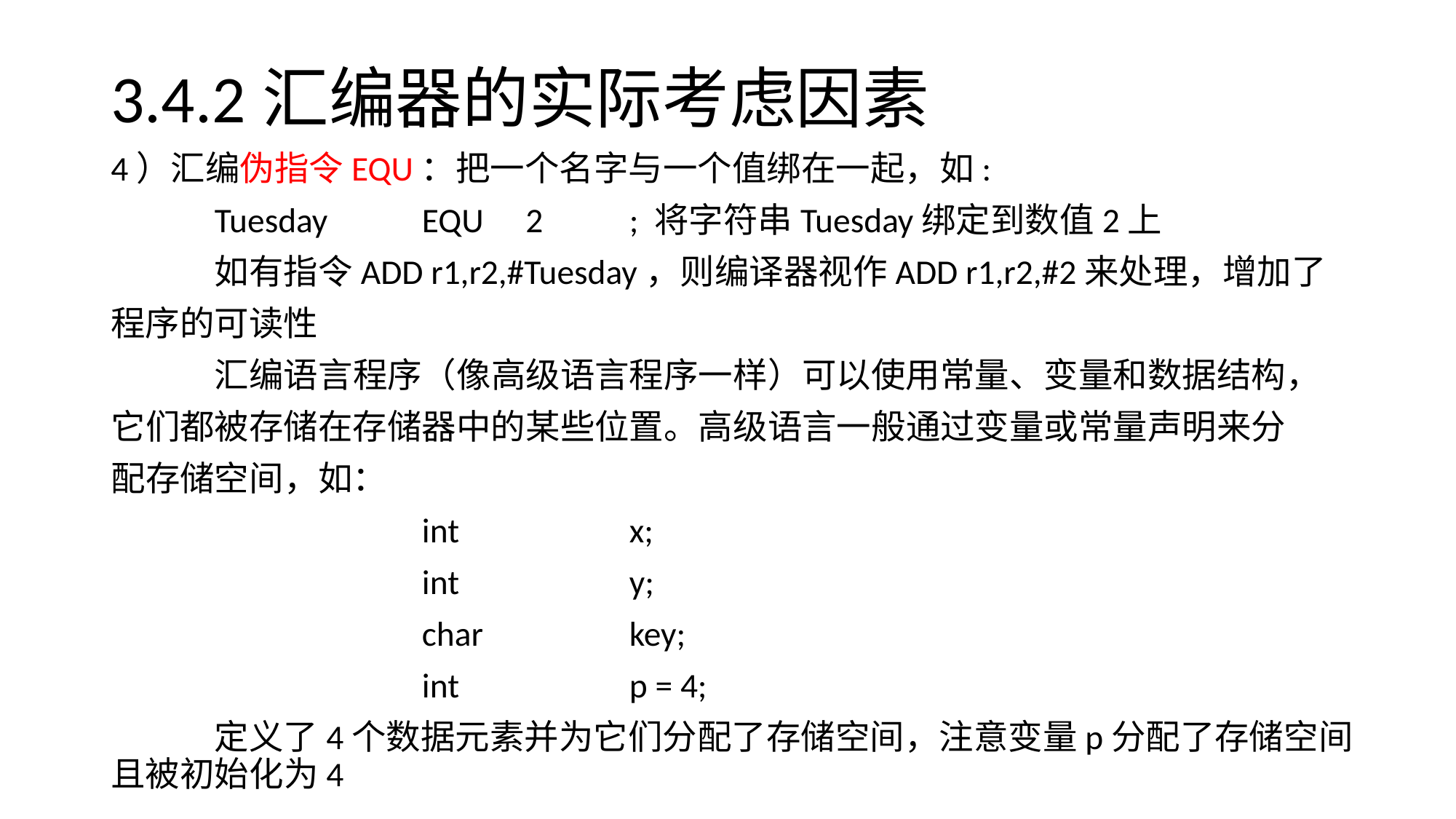

# 3.4.2汇编器的实际考虑因素
4）汇编伪指令EQU：把一个名字与一个值绑在一起，如:
	Tuesday	EQU	2	; 将字符串Tuesday绑定到数值2上
	如有指令ADD r1,r2,#Tuesday，则编译器视作ADD r1,r2,#2来处理，增加了
程序的可读性
	汇编语言程序（像高级语言程序一样）可以使用常量、变量和数据结构，
它们都被存储在存储器中的某些位置。高级语言一般通过变量或常量声明来分
配存储空间，如：
			int		x;
			int		y;
			char		key;
			int 		p = 4;
	定义了4个数据元素并为它们分配了存储空间，注意变量p分配了存储空间且被初始化为4